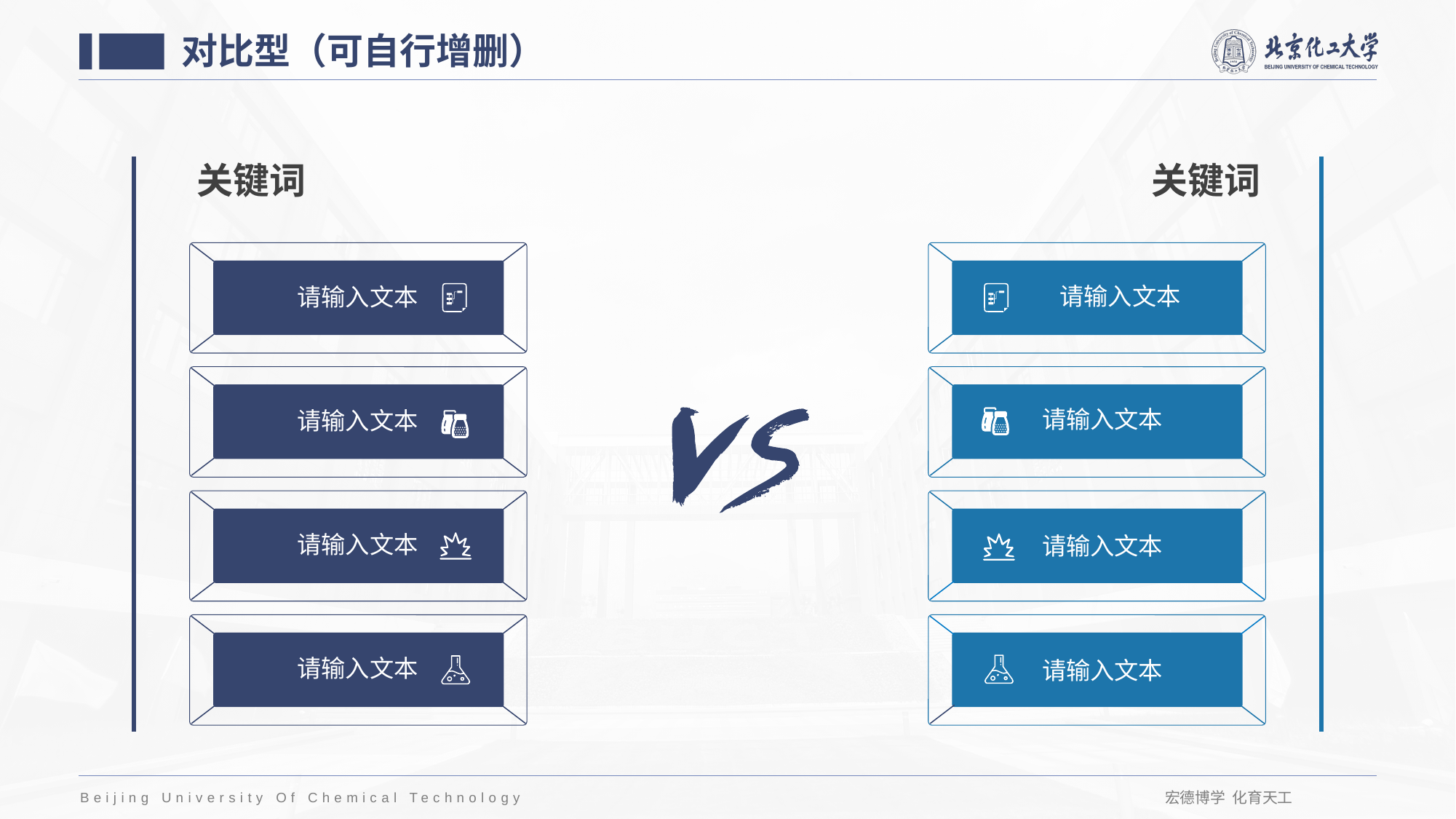

对比型（可自行增删）

关键词
关键词

请输入文本
请输入文本

请输入文本
请输入文本

请输入文本
请输入文本

请输入文本
请输入文本